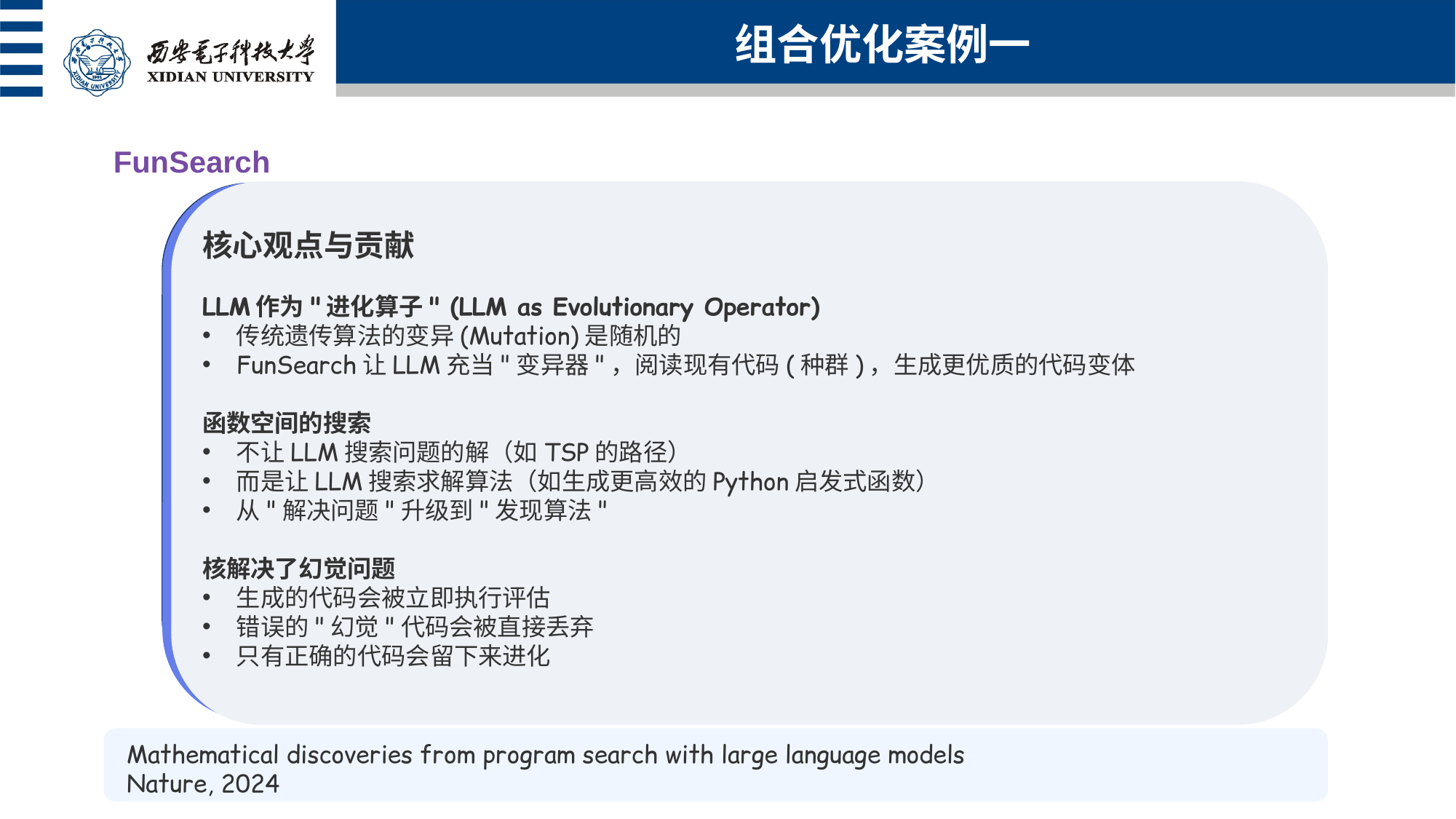

组合优化案例一

FunSearch

核心观点与贡献

LLM作为"进化算子" (LLM as Evolutionary Operator)
传统遗传算法的变异(Mutation)是随机的
FunSearch让LLM充当"变异器"，阅读现有代码(种群)，生成更优质的代码变体

函数空间的搜索
不让LLM搜索问题的解（如TSP的路径）
而是让LLM搜索求解算法（如生成更高效的Python启发式函数）
从"解决问题"升级到"发现算法"

核解决了幻觉问题
生成的代码会被立即执行评估
错误的"幻觉"代码会被直接丢弃
只有正确的代码会留下来进化

Mathematical discoveries from program search with large language models
Nature, 2024